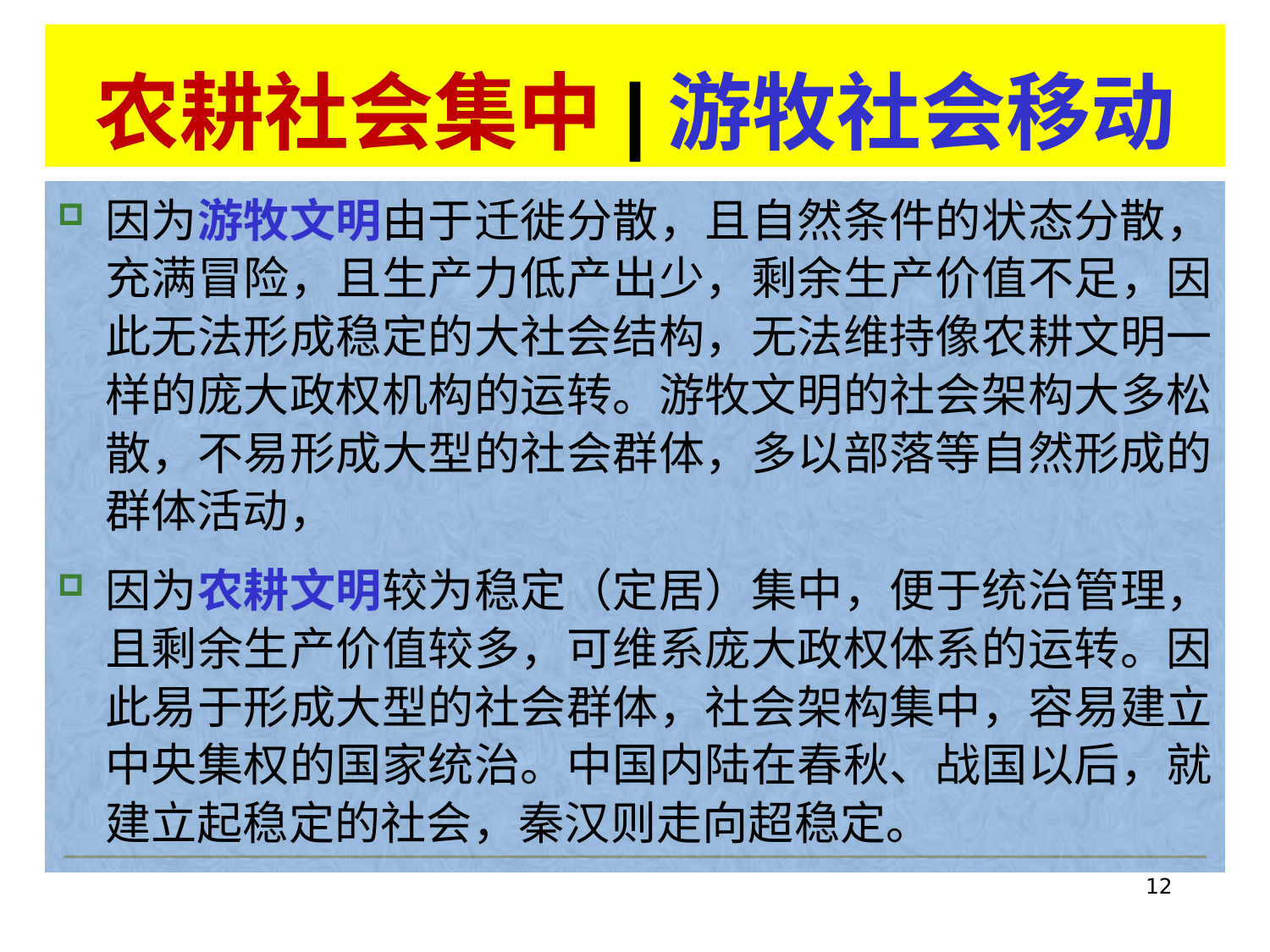

农耕社会集中|游牧社会移动
因为游牧文明由于迁徙分散，且自然条件的状态分散，充满冒险，且生产力低产出少，剩余生产价值不足，因此无法形成稳定的大社会结构，无法维持像农耕文明一样的庞大政权机构的运转。游牧文明的社会架构大多松散，不易形成大型的社会群体，多以部落等自然形成的群体活动，
因为农耕文明较为稳定（定居）集中，便于统治管理，且剩余生产价值较多，可维系庞大政权体系的运转。因此易于形成大型的社会群体，社会架构集中，容易建立中央集权的国家统治。中国内陆在春秋、战国以后，就建立起稳定的社会，秦汉则走向超稳定。
12